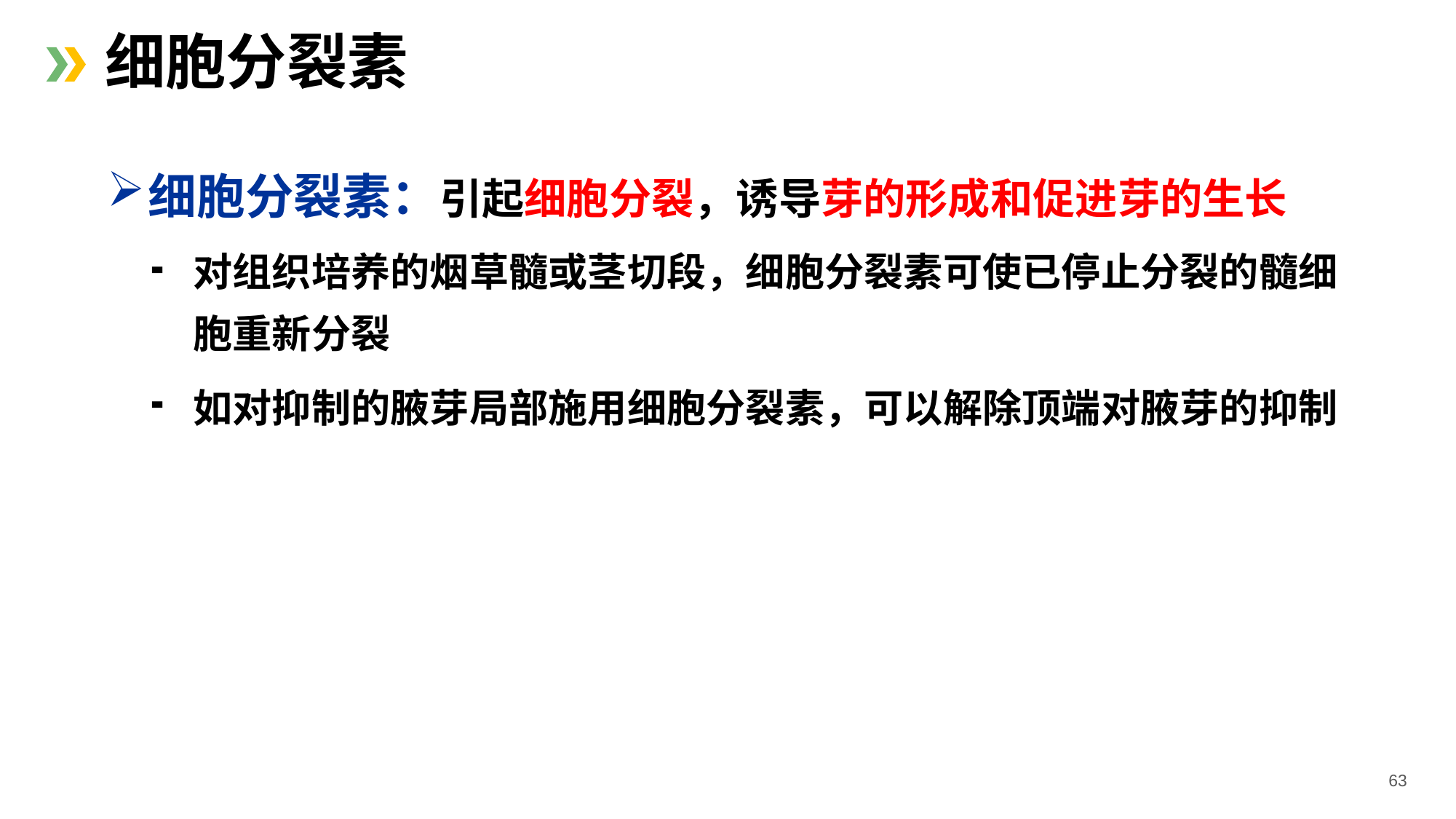

# 细胞分裂素
细胞分裂素：引起细胞分裂，诱导芽的形成和促进芽的生长
对组织培养的烟草髓或茎切段，细胞分裂素可使已停止分裂的髓细胞重新分裂
如对抑制的腋芽局部施用细胞分裂素，可以解除顶端对腋芽的抑制
63